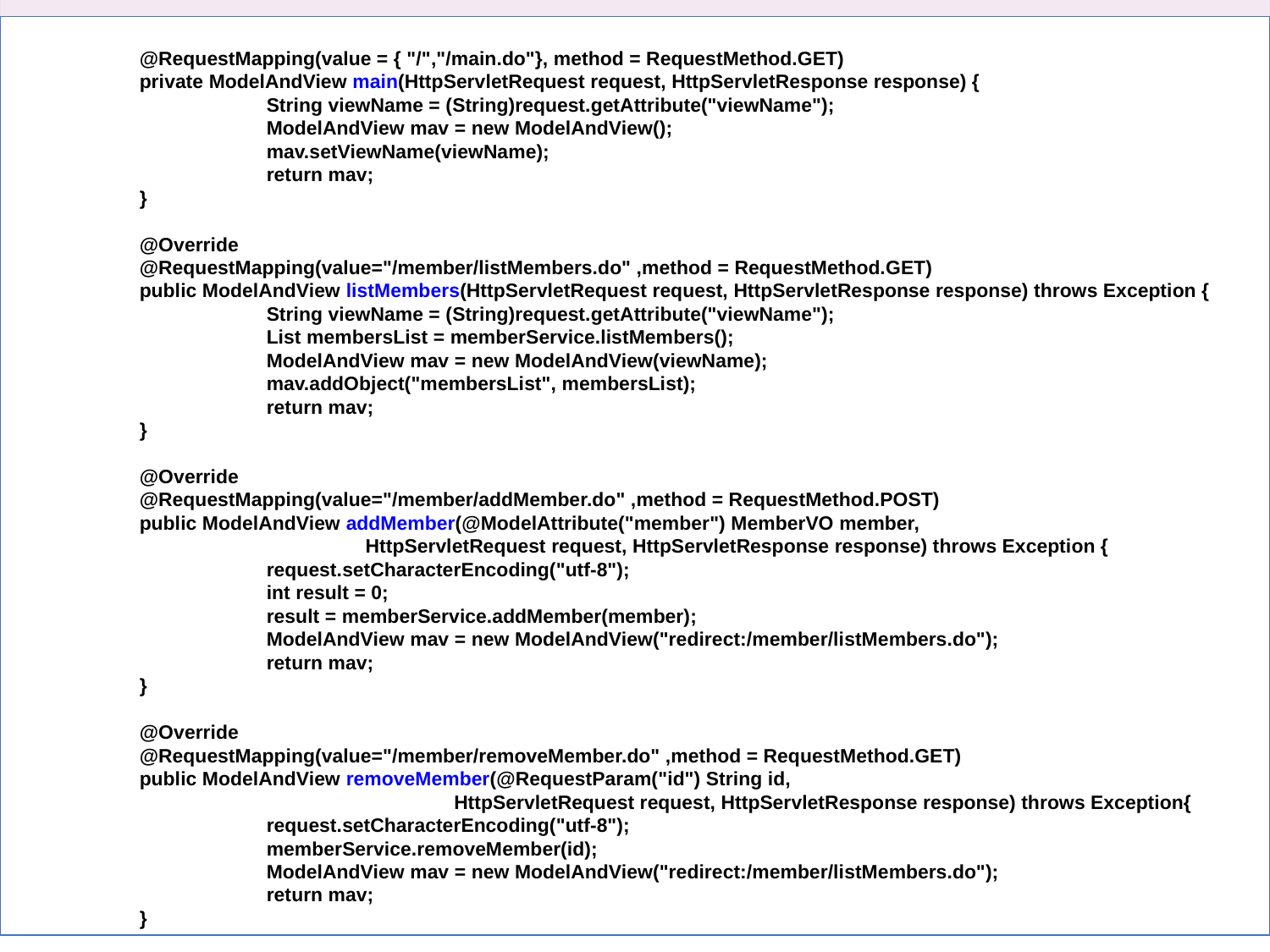

30장 스프링으로 답변형 게시판 만들기

	@RequestMapping(value = { "/","/main.do"}, method = RequestMethod.GET)
	private ModelAndView main(HttpServletRequest request, HttpServletResponse response) {
		String viewName = (String)request.getAttribute("viewName");
		ModelAndView mav = new ModelAndView();
		mav.setViewName(viewName);
		return mav;
	}

	@Override
	@RequestMapping(value="/member/listMembers.do" ,method = RequestMethod.GET)
	public ModelAndView listMembers(HttpServletRequest request, HttpServletResponse response) throws Exception {
		String viewName = (String)request.getAttribute("viewName");
		List membersList = memberService.listMembers();
		ModelAndView mav = new ModelAndView(viewName);
		mav.addObject("membersList", membersList);
		return mav;
	}

	@Override
	@RequestMapping(value="/member/addMember.do" ,method = RequestMethod.POST)
	public ModelAndView addMember(@ModelAttribute("member") MemberVO member,
		                  HttpServletRequest request, HttpServletResponse response) throws Exception {
		request.setCharacterEncoding("utf-8");
		int result = 0;
		result = memberService.addMember(member);
		ModelAndView mav = new ModelAndView("redirect:/member/listMembers.do");
		return mav;
	}

	@Override
	@RequestMapping(value="/member/removeMember.do" ,method = RequestMethod.GET)
	public ModelAndView removeMember(@RequestParam("id") String id,
			           HttpServletRequest request, HttpServletResponse response) throws Exception{
		request.setCharacterEncoding("utf-8");
		memberService.removeMember(id);
		ModelAndView mav = new ModelAndView("redirect:/member/listMembers.do");
		return mav;
	}
30.5 새 글 추가하기